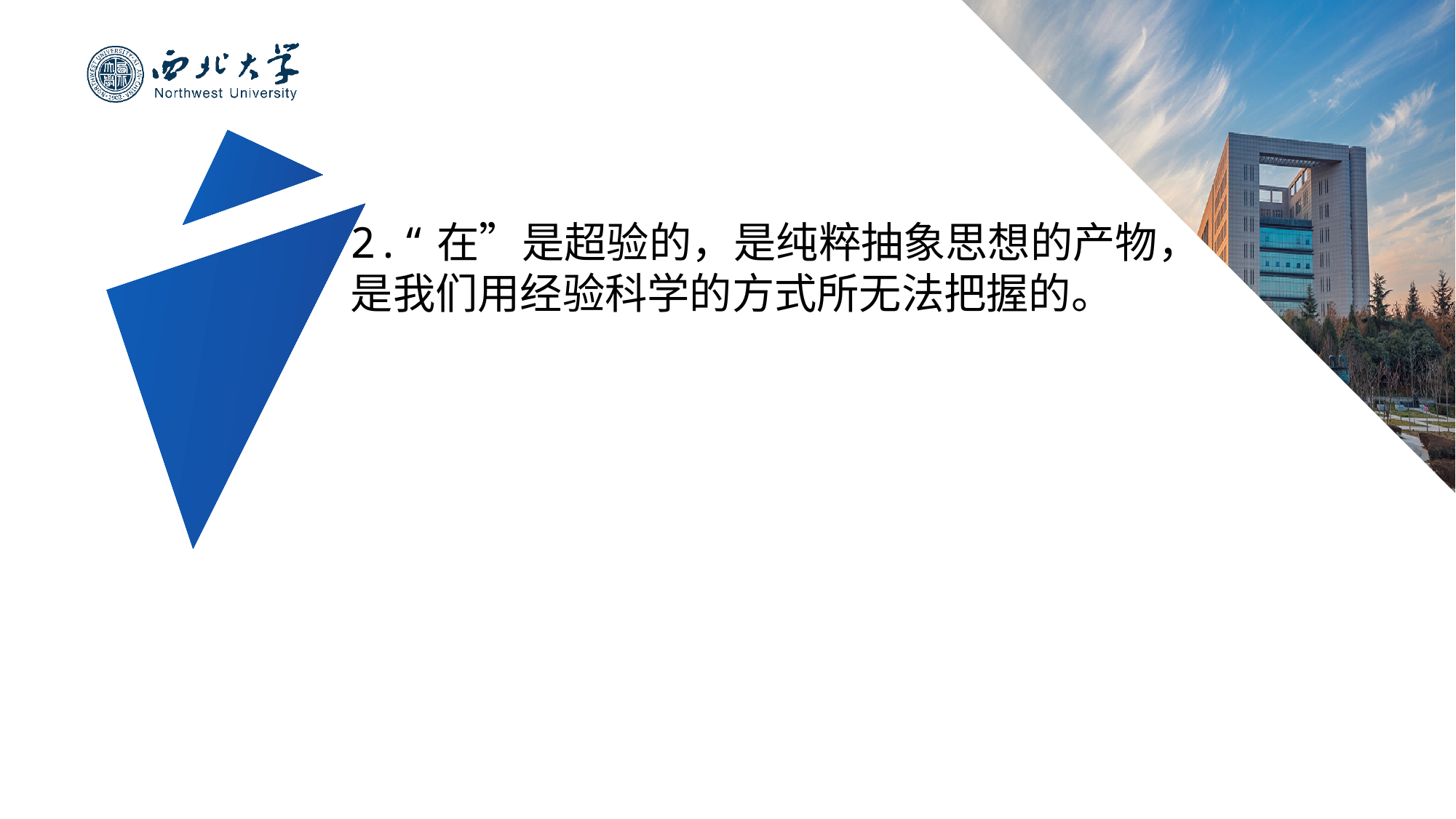

2.“在”是超验的，是纯粹抽象思想的产物，是我们用经验科学的方式所无法把握的。